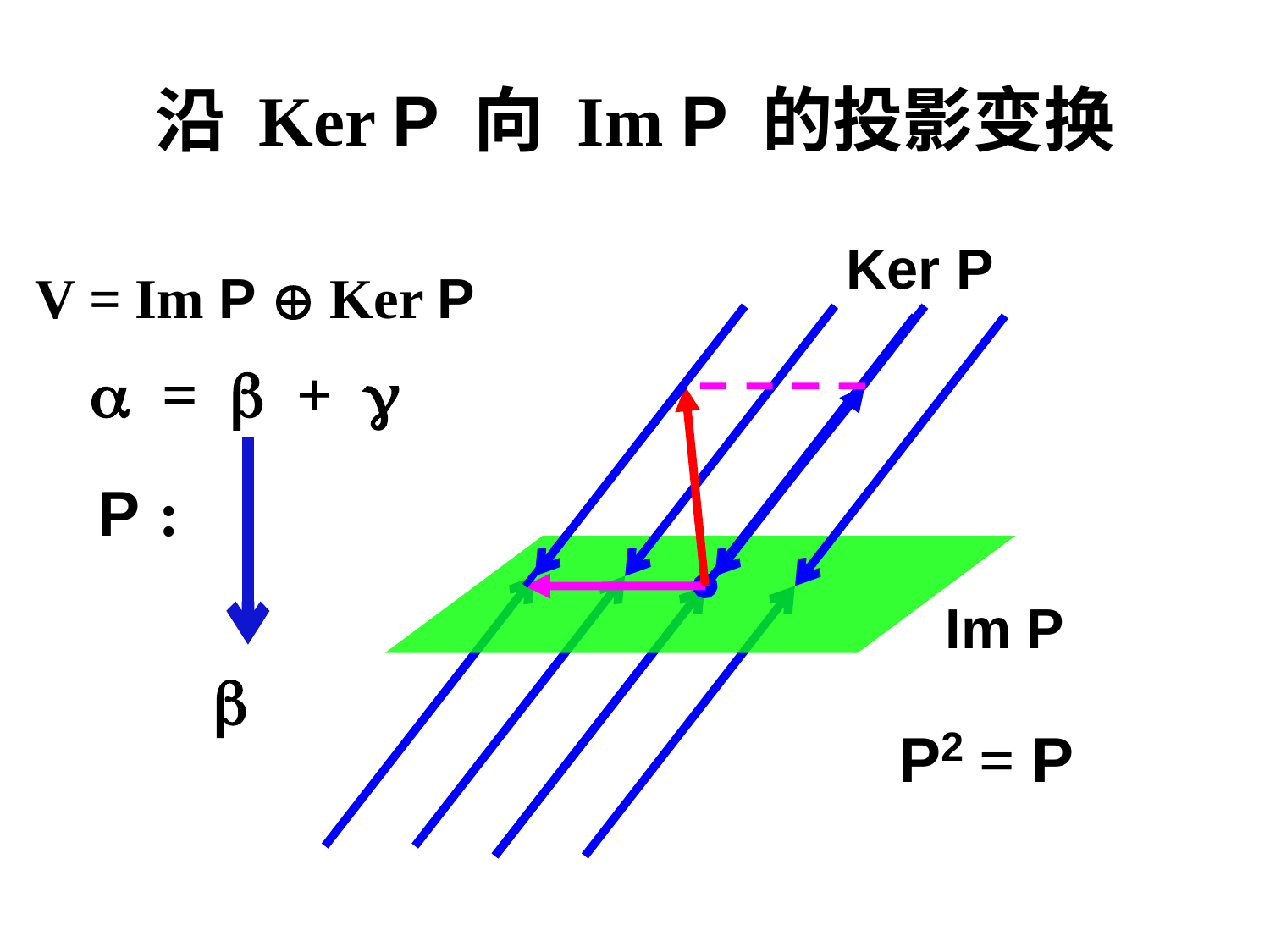

沿 Ker P 向 Im P 的投影变换
Ker P
V = Im P ⊕ Ker P

α  =  β  +  γ

P  :

Im P
 β
P2 = P